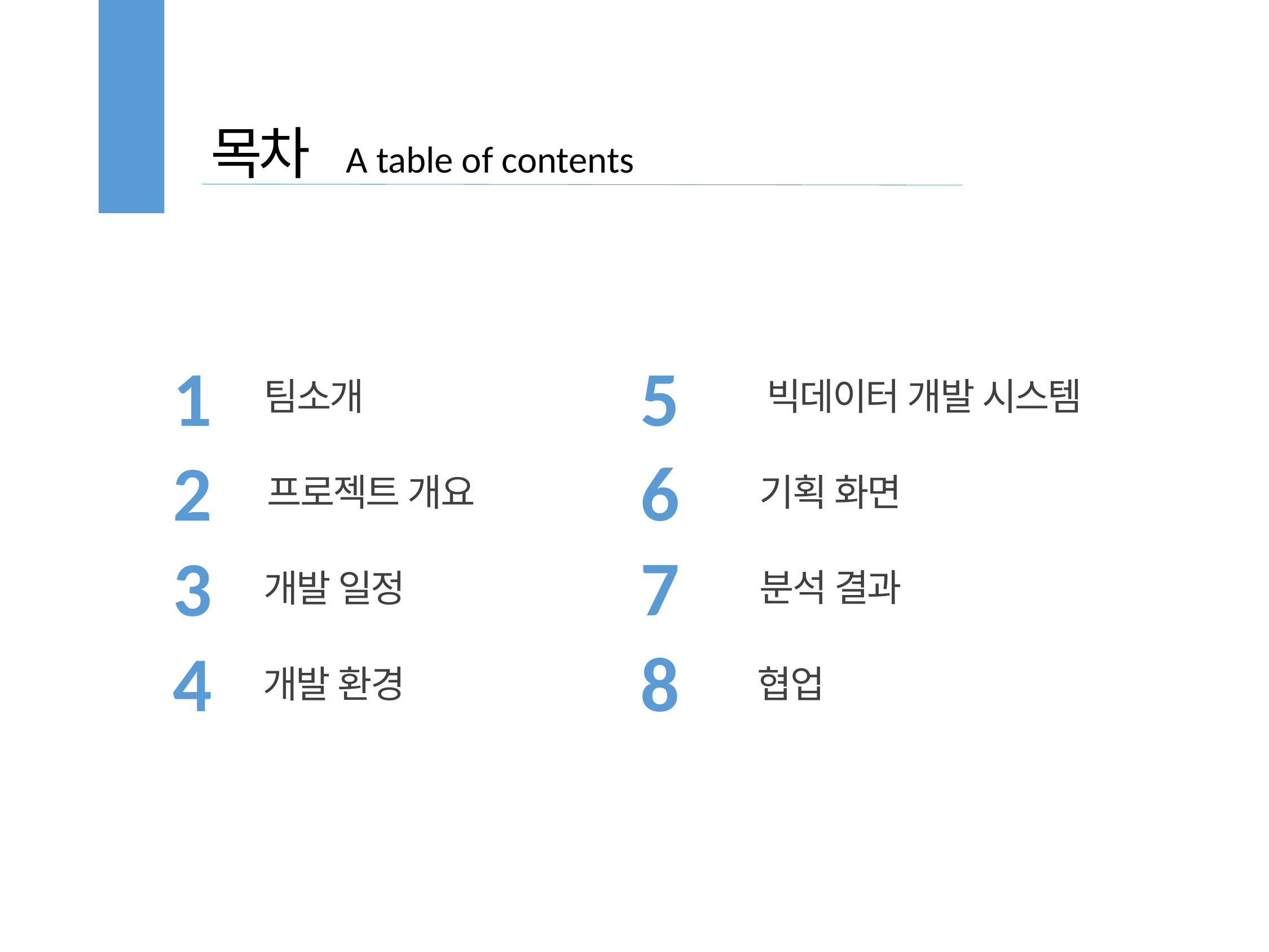

목차
A table of contents
1
5
팀소개
빅데이터 개발 시스템
6
2
프로젝트 개요
기획 화면
7
3
분석 결과
개발 일정
4
8
개발 환경
협업